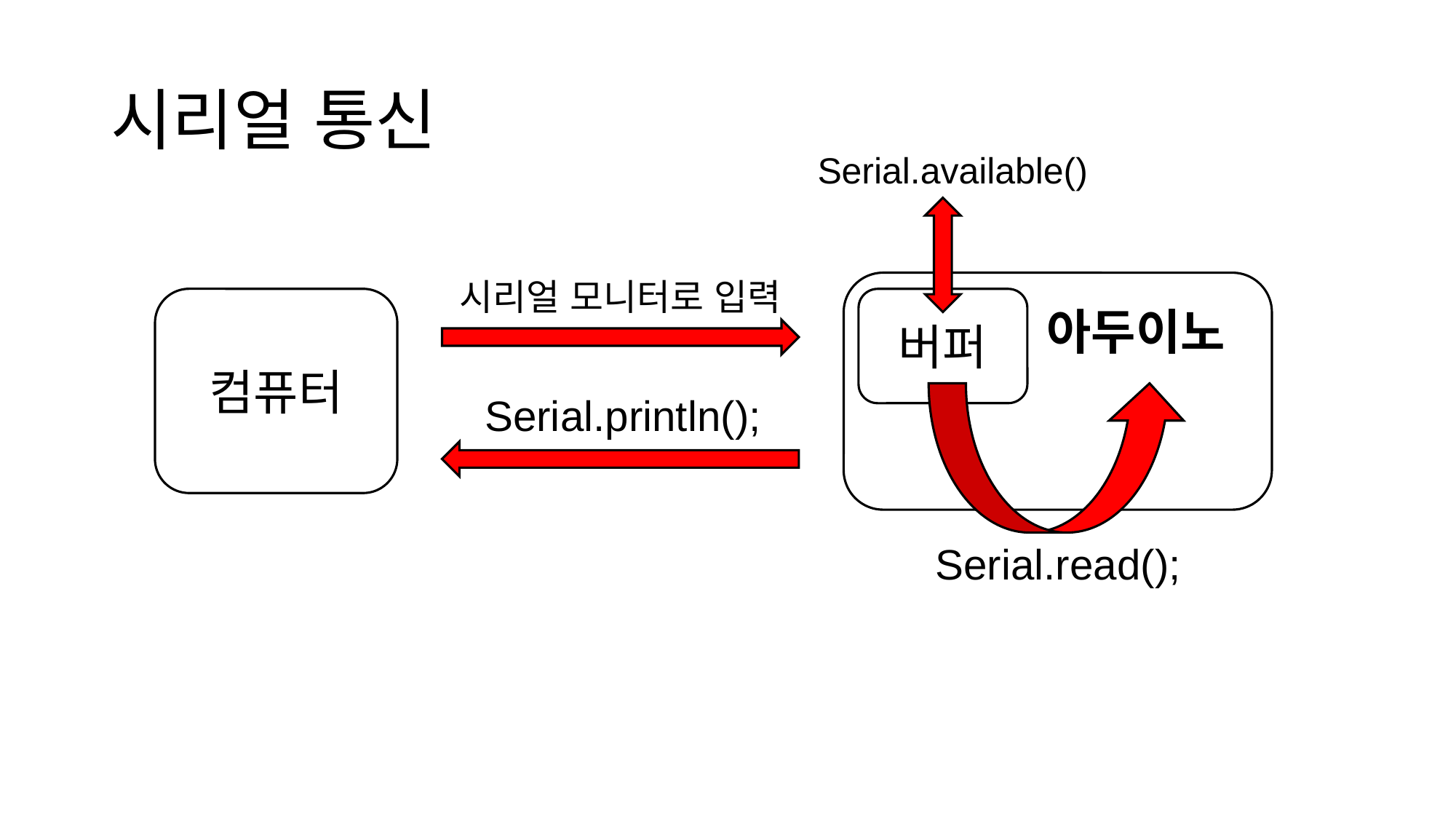

# 시리얼 통신
Serial.available()

시리얼 모니터로 입력

아두이노
컴퓨터
버퍼
Serial.println();

Serial.read();